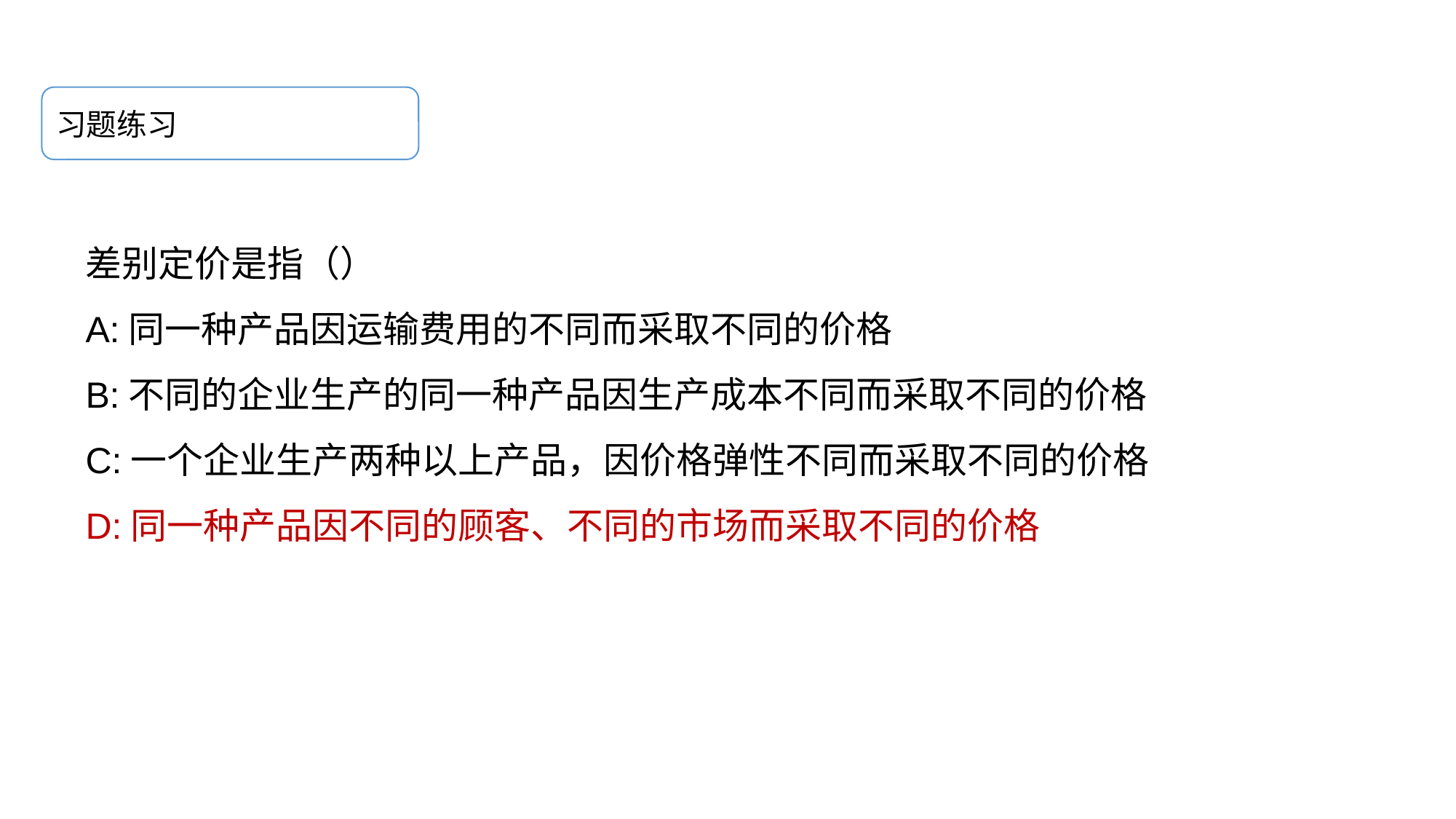

习题练习
差别定价是指（）
A:同一种产品因运输费用的不同而采取不同的价格
B:不同的企业生产的同一种产品因生产成本不同而采取不同的价格
C:一个企业生产两种以上产品，因价格弹性不同而采取不同的价格
D:同一种产品因不同的顾客、不同的市场而采取不同的价格